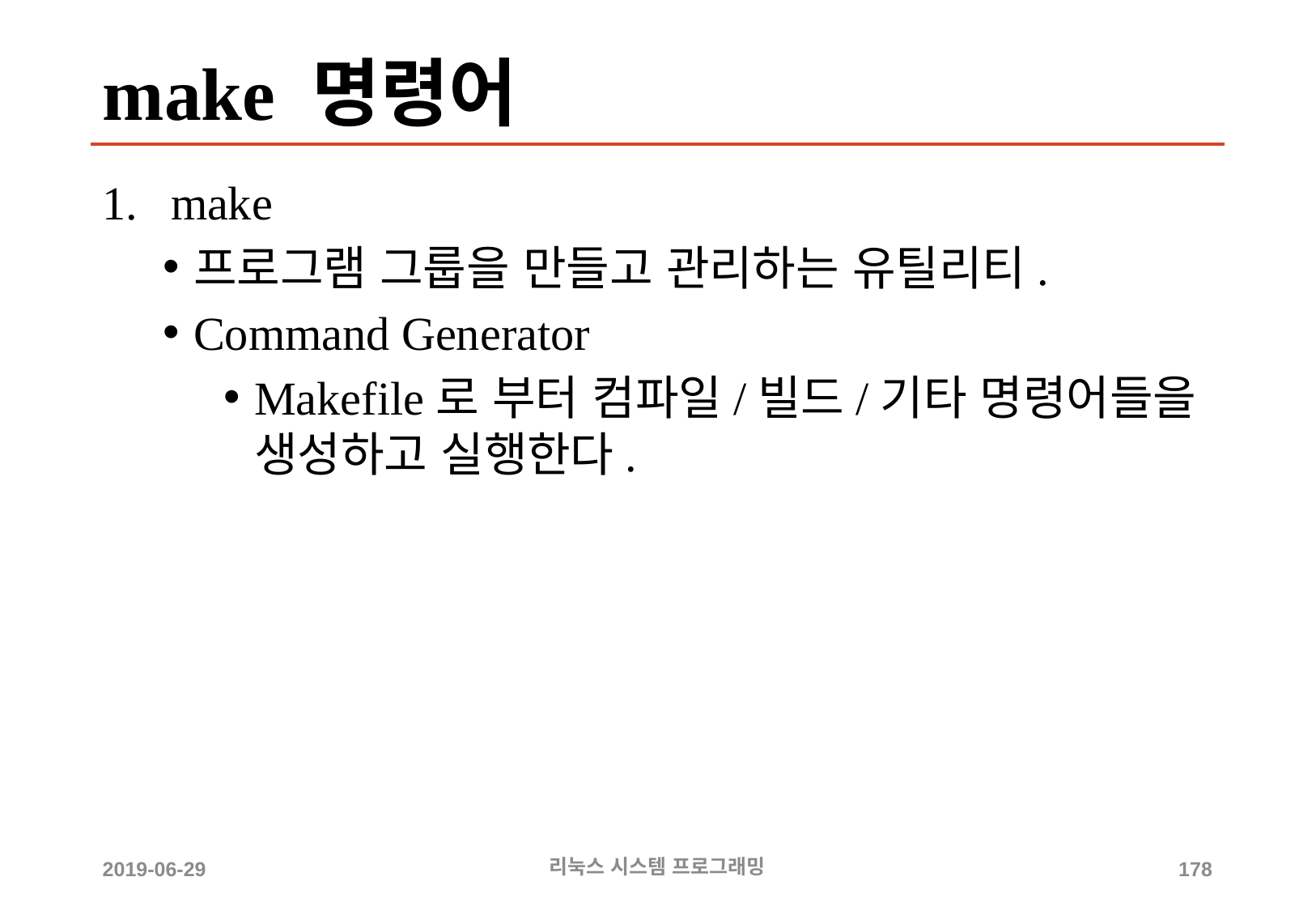

# make 명령어
make
프로그램 그룹을 만들고 관리하는 유틸리티.
Command Generator
Makefile로 부터 컴파일/빌드/기타 명령어들을 생성하고 실행한다.
2019-06-29
리눅스 시스템 프로그래밍
178